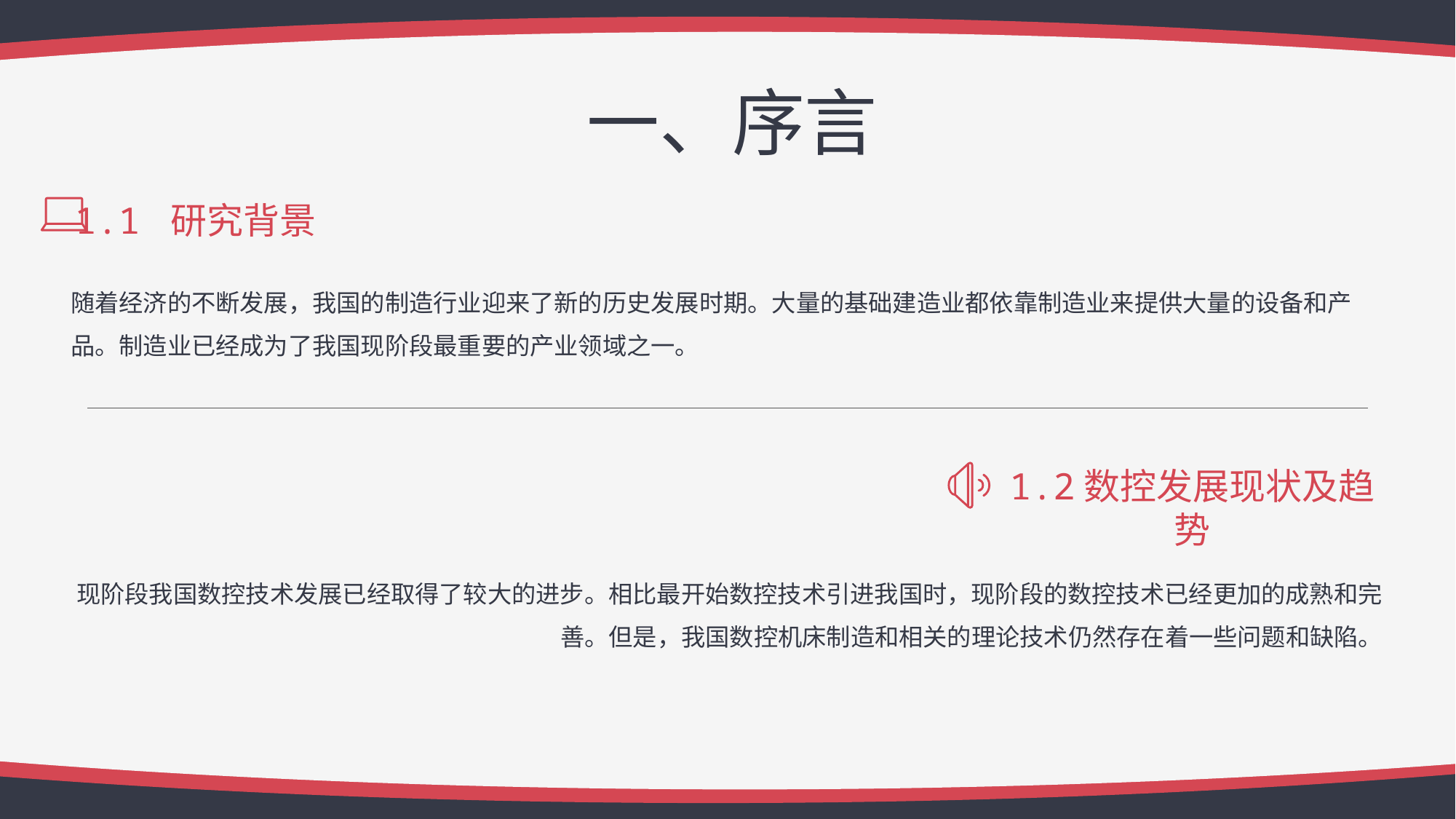

一、序言
1.1 研究背景

随着经济的不断发展，我国的制造行业迎来了新的历史发展时期。大量的基础建造业都依靠制造业来提供大量的设备和产品。制造业已经成为了我国现阶段最重要的产业领域之一。
1.2数控发展现状及趋势

现阶段我国数控技术发展已经取得了较大的进步。相比最开始数控技术引进我国时，现阶段的数控技术已经更加的成熟和完善。但是，我国数控机床制造和相关的理论技术仍然存在着一些问题和缺陷。